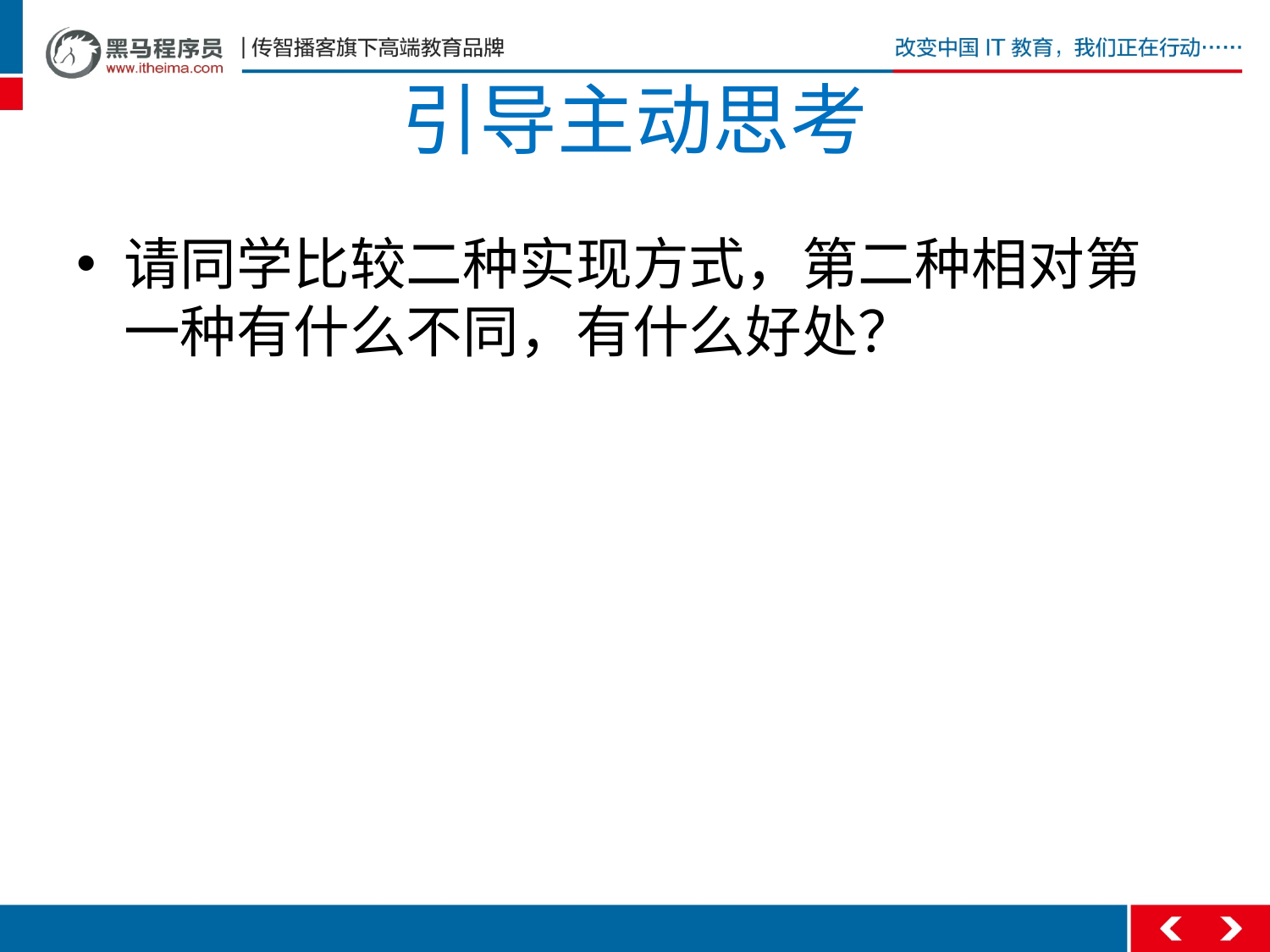

# 引导主动思考
请同学比较二种实现方式，第二种相对第一种有什么不同，有什么好处？